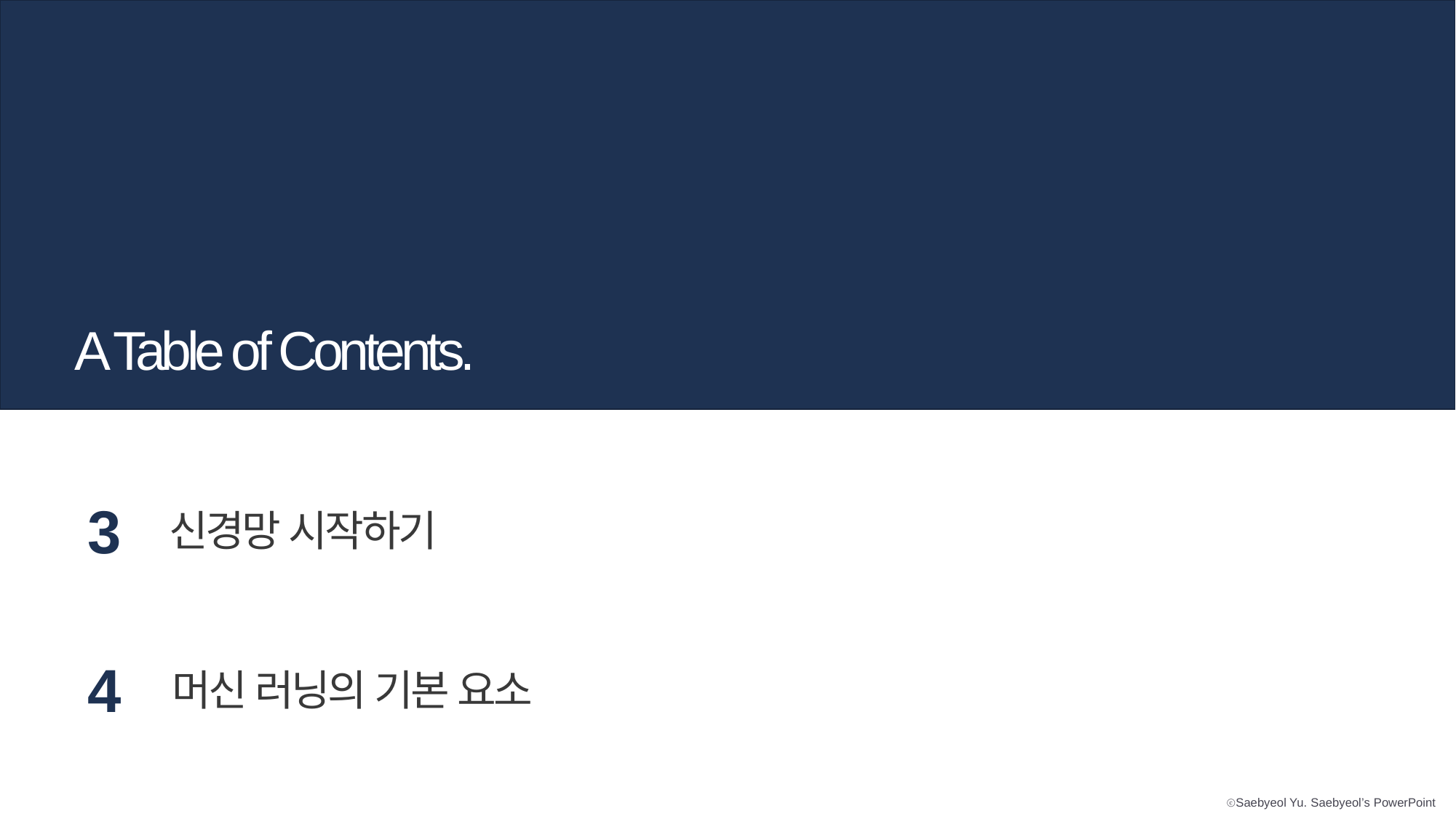

A Table of Contents.
3
신경망 시작하기
4
머신 러닝의 기본 요소